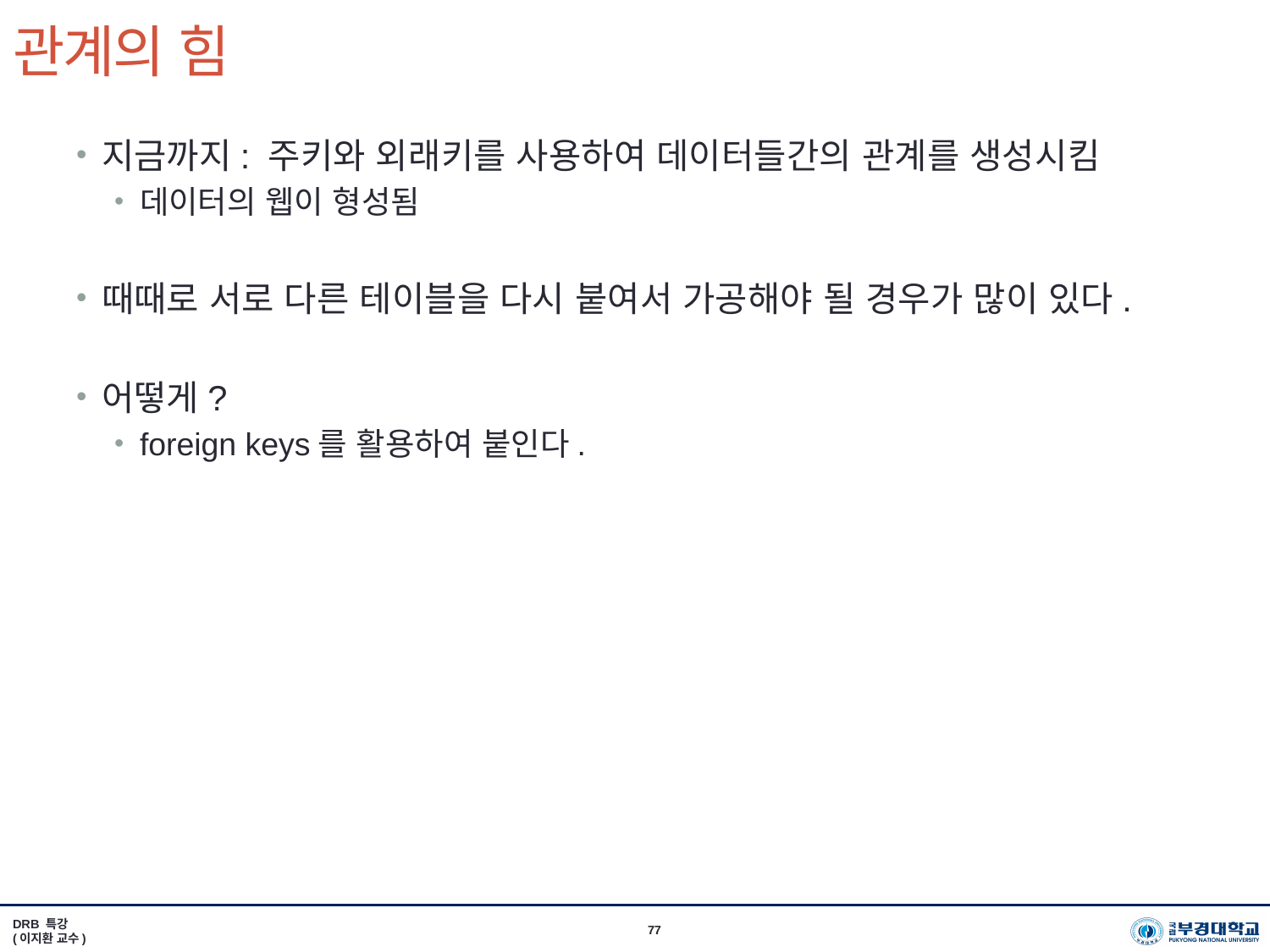

# 관계의 힘
지금까지: 주키와 외래키를 사용하여 데이터들간의 관계를 생성시킴
데이터의 웹이 형성됨

때때로 서로 다른 테이블을 다시 붙여서 가공해야 될 경우가 많이 있다.

어떻게?
foreign keys를 활용하여 붙인다.

DRB 특강
(이지환 교수)